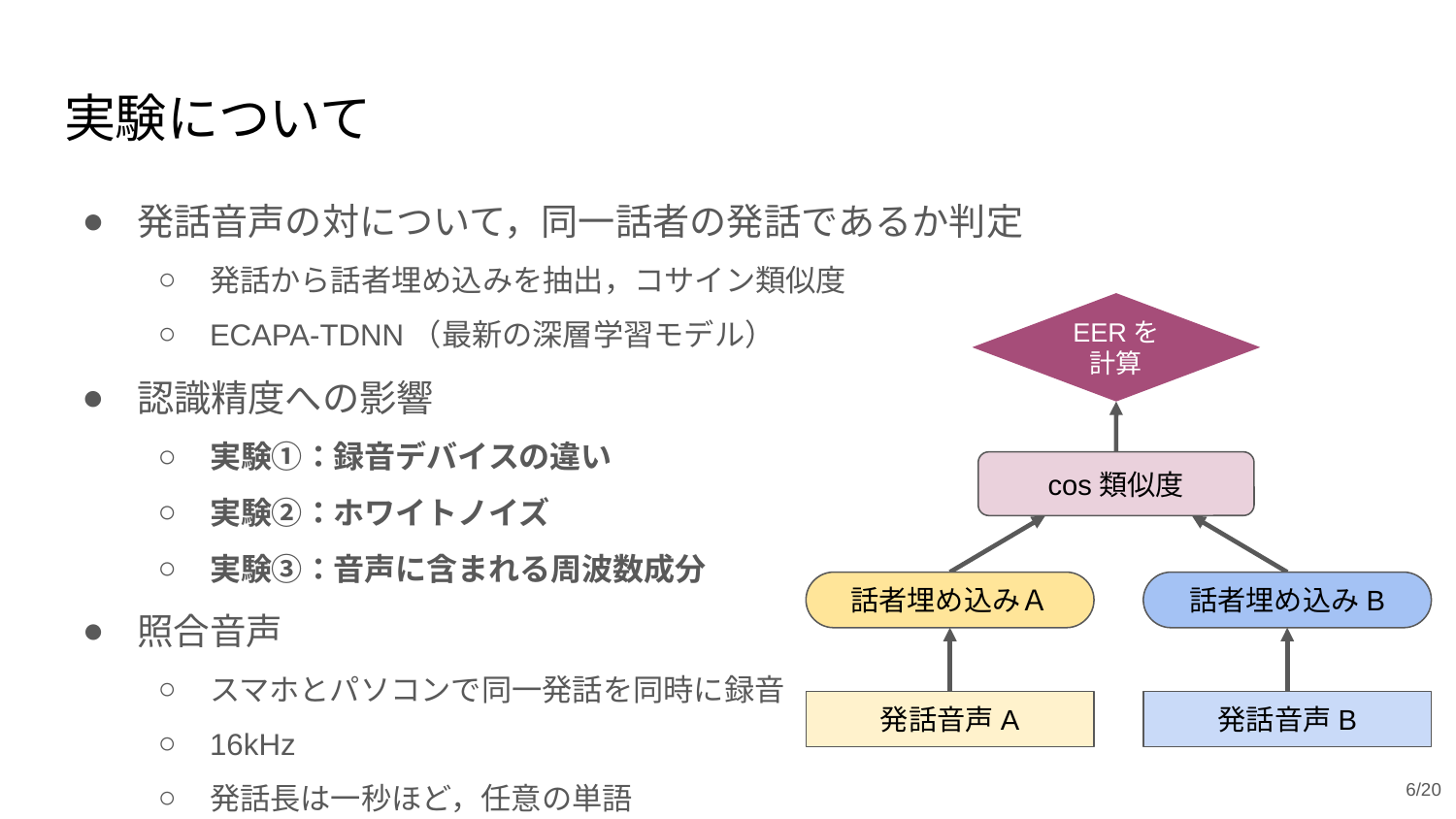

# 実験について
発話音声の対について，同一話者の発話であるか判定
発話から話者埋め込みを抽出，コサイン類似度
ECAPA-TDNN（最新の深層学習モデル）
認識精度への影響
実験①：録音デバイスの違い
実験②：ホワイトノイズ
実験③：音声に含まれる周波数成分
照合音声
スマホとパソコンで同一発話を同時に録音
16kHz
発話長は一秒ほど，任意の単語

EERを
計算
cos類似度
話者埋め込みＡ
話者埋め込みB
発話音声A
発話音声B
6/20